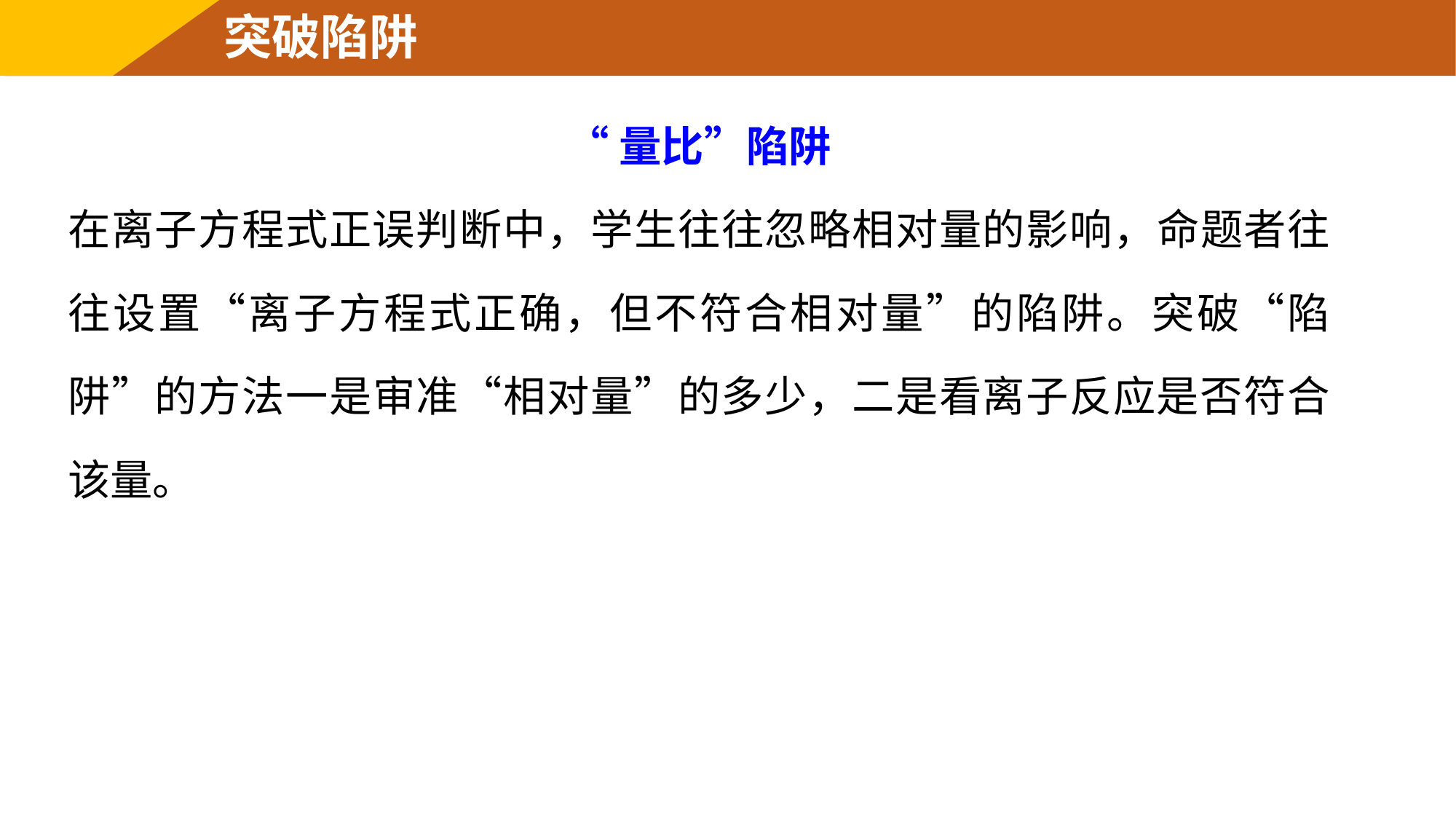

突破陷阱
“量比”陷阱
在离子方程式正误判断中，学生往往忽略相对量的影响，命题者往往设置“离子方程式正确，但不符合相对量”的陷阱。突破“陷阱”的方法一是审准“相对量”的多少，二是看离子反应是否符合该量。